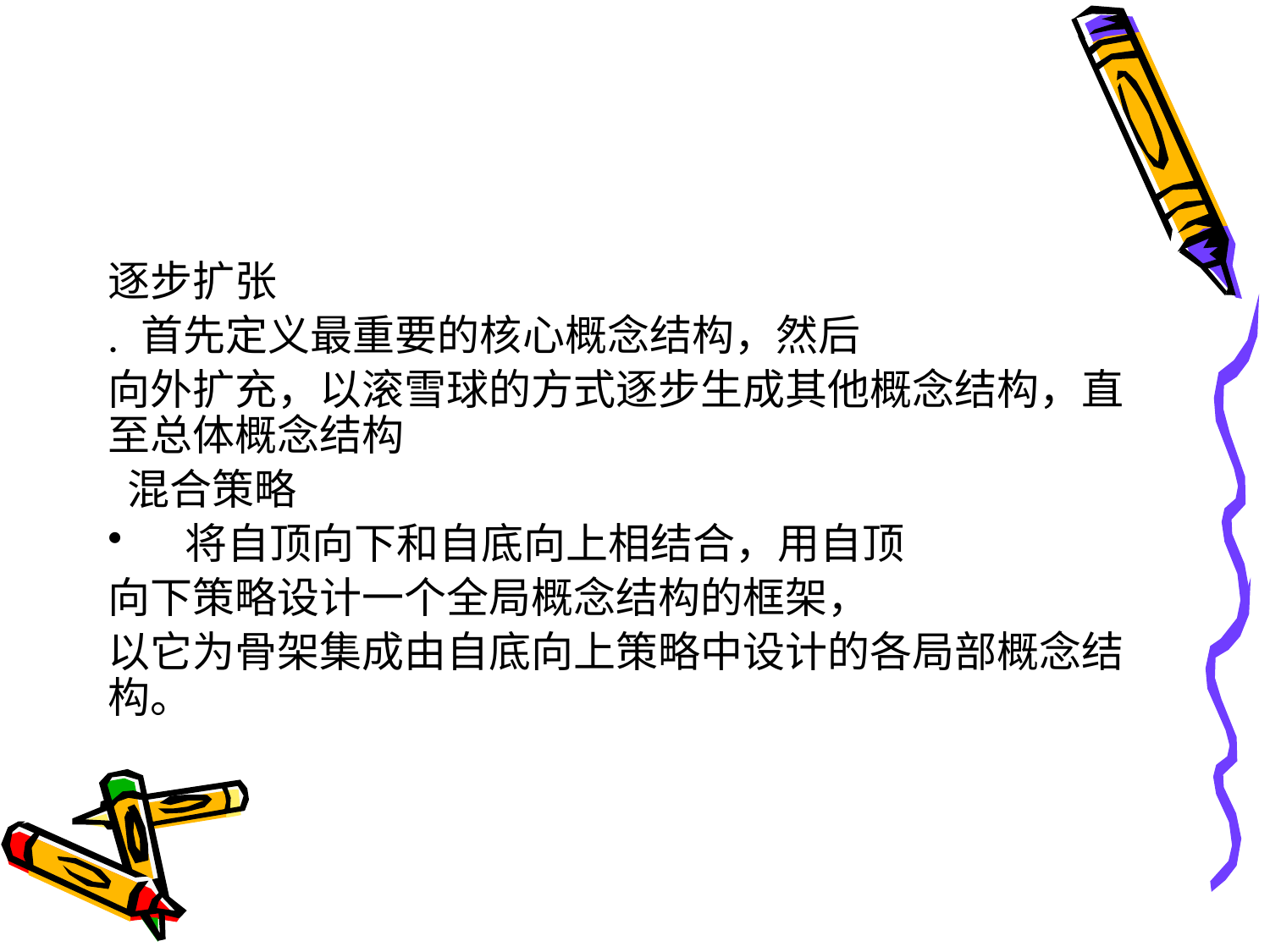

#
逐步扩张
. 首先定义最重要的核心概念结构，然后
向外扩充，以滚雪球的方式逐步生成其他概念结构，直至总体概念结构
 混合策略
  将自顶向下和自底向上相结合，用自顶
向下策略设计一个全局概念结构的框架，
以它为骨架集成由自底向上策略中设计的各局部概念结构。